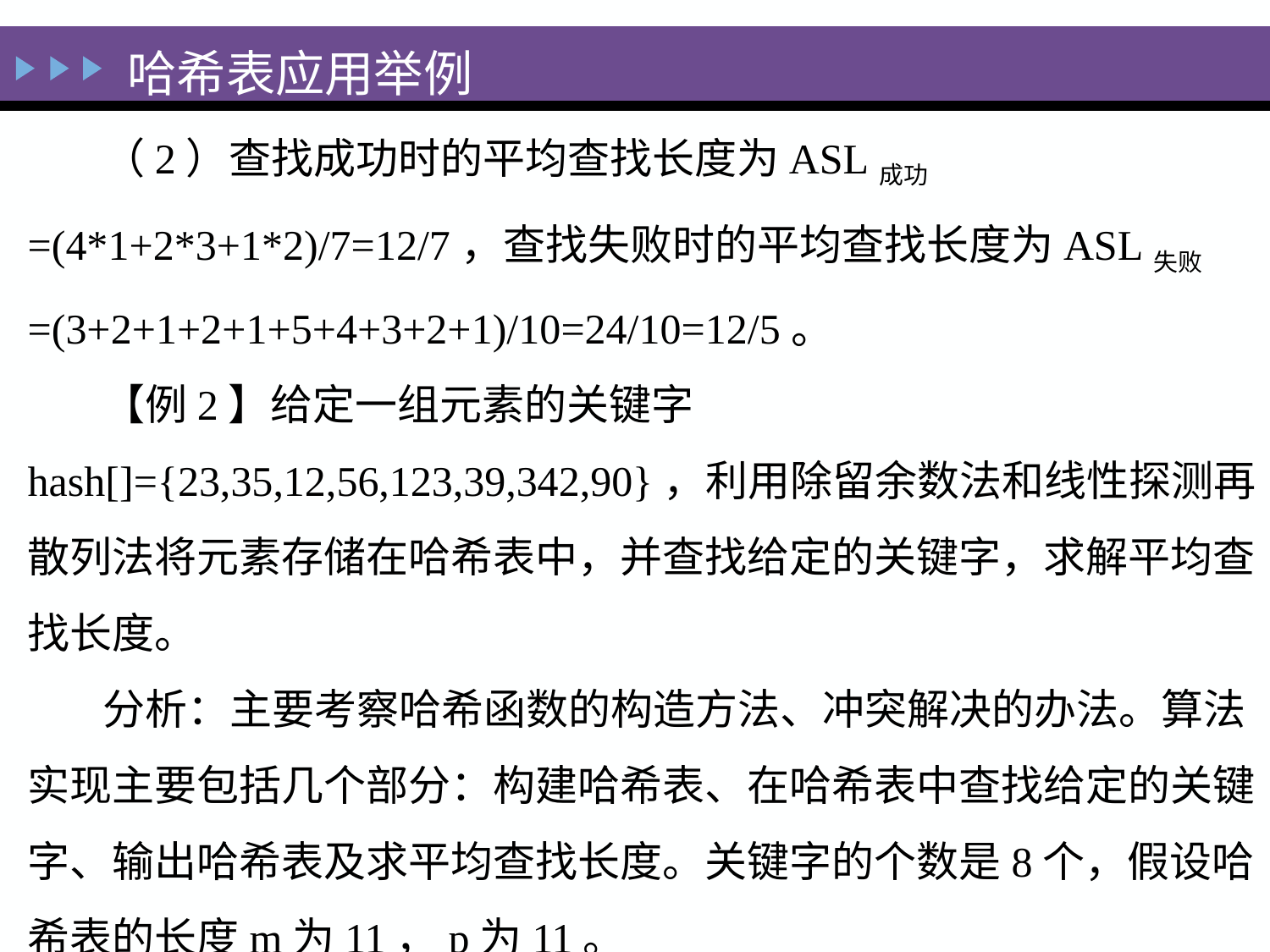

#
哈希表应用举例
（2）查找成功时的平均查找长度为ASL成功=(4*1+2*3+1*2)/7=12/7，查找失败时的平均查找长度为ASL失败=(3+2+1+2+1+5+4+3+2+1)/10=24/10=12/5。
【例2】给定一组元素的关键字hash[]={23,35,12,56,123,39,342,90}，利用除留余数法和线性探测再散列法将元素存储在哈希表中，并查找给定的关键字，求解平均查找长度。
分析：主要考察哈希函数的构造方法、冲突解决的办法。算法实现主要包括几个部分：构建哈希表、在哈希表中查找给定的关键字、输出哈希表及求平均查找长度。关键字的个数是8个，假设哈希表的长度m为11，p为11。